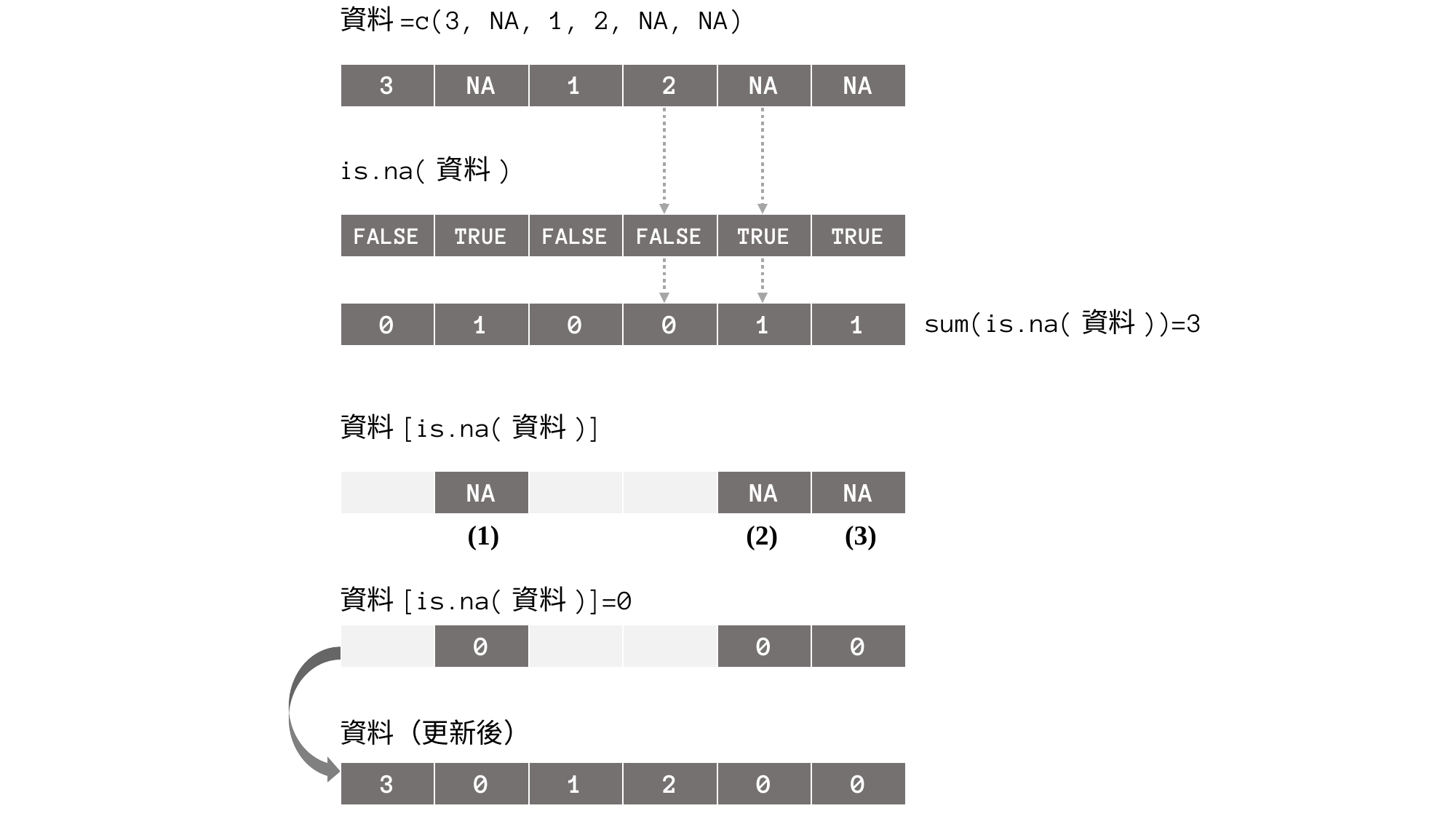

資料=c(3, NA, 1, 2, NA, NA)
| 3 | NA | 1 | 2 | NA | NA |
| --- | --- | --- | --- | --- | --- |
is.na(資料)
| FALSE | TRUE | FALSE | FALSE | TRUE | TRUE |
| --- | --- | --- | --- | --- | --- |
sum(is.na(資料))=3
| 0 | 1 | 0 | 0 | 1 | 1 |
| --- | --- | --- | --- | --- | --- |
資料[is.na(資料)]
|  | NA |  |  | NA | NA |
| --- | --- | --- | --- | --- | --- |
(1)
(2)
(3)
資料[is.na(資料)]=0
|  | 0 |  |  | 0 | 0 |
| --- | --- | --- | --- | --- | --- |

資料（更新後）
| 3 | 0 | 1 | 2 | 0 | 0 |
| --- | --- | --- | --- | --- | --- |